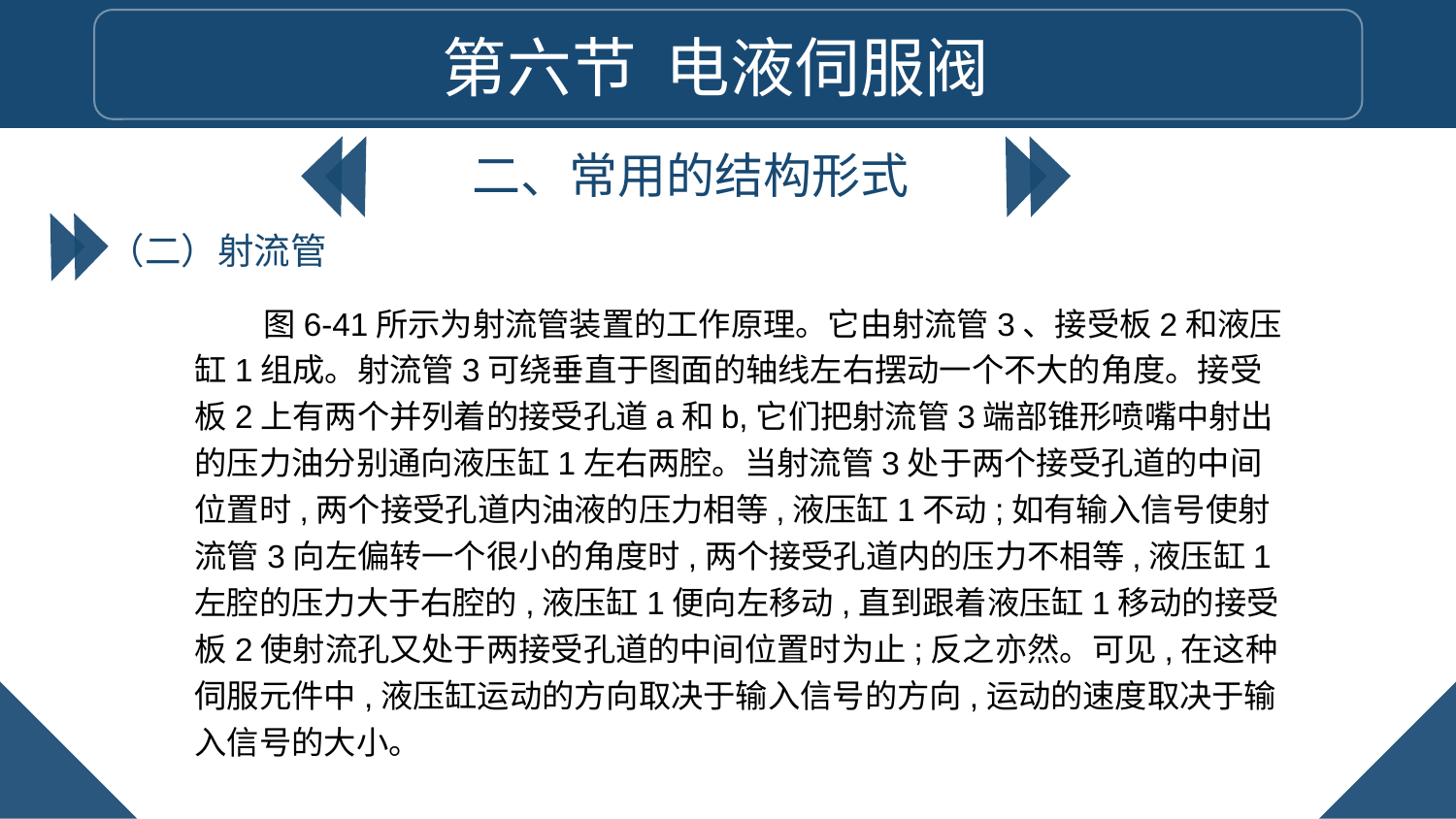

第六节  电液伺服阀
二、常用的结构形式

（二）射流管

图6-41所示为射流管装置的工作原理。它由射流管3、接受板2和液压缸1组成。射流管3可绕垂直于图面的轴线左右摆动一个不大的角度。接受板2上有两个并列着的接受孔道a和b,它们把射流管3端部锥形喷嘴中射出的压力油分别通向液压缸1左右两腔。当射流管3处于两个接受孔道的中间位置时,两个接受孔道内油液的压力相等,液压缸1不动;如有输入信号使射流管3向左偏转一个很小的角度时,两个接受孔道内的压力不相等,液压缸1左腔的压力大于右腔的,液压缸1便向左移动,直到跟着液压缸1移动的接受板2使射流孔又处于两接受孔道的中间位置时为止;反之亦然。可见,在这种伺服元件中,液压缸运动的方向取决于输入信号的方向,运动的速度取决于输入信号的大小。